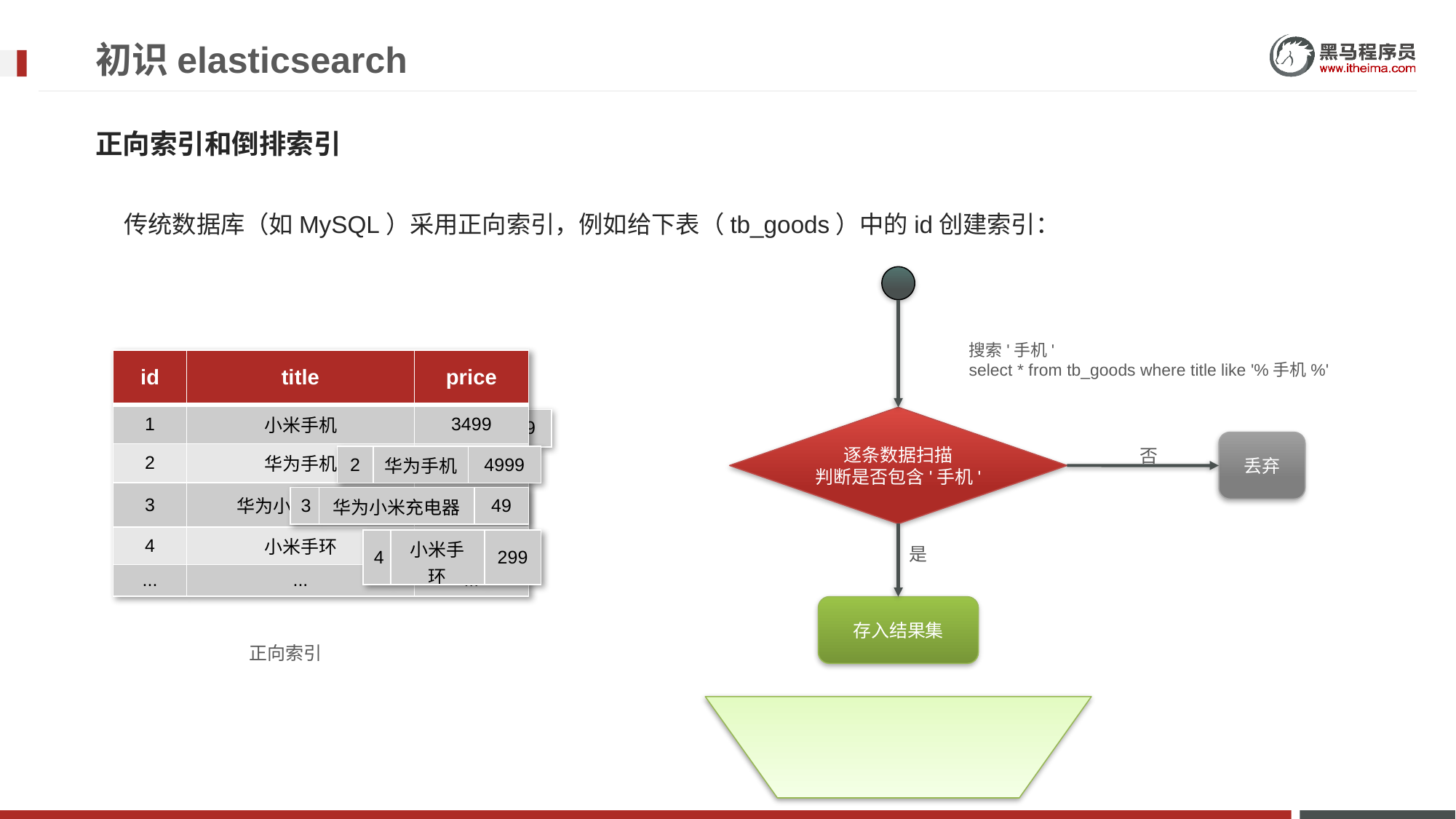

# 初识elasticsearch
正向索引和倒排索引
传统数据库（如MySQL）采用正向索引，例如给下表（tb_goods）中的id创建索引：

搜索'手机'
select * from tb_goods where title like '%手机%'
| id | title | price |
| --- | --- | --- |
| 1 | 小米手机 | 3499 |
| 2 | 华为手机 | 4999 |
| 3 | 华为小米充电器 | 49 |
| 4 | 小米手环 | 49 |
| ... | ... | ... |
逐条数据扫描
判断是否包含'手机'
| 1 | 小米手机 | 3499 |
| --- | --- | --- |
丢弃
否
| 2 | 华为手机 | 4999 |
| --- | --- | --- |
| 3 | 华为小米充电器 | 49 |
| --- | --- | --- |
| 4 | 小米手环 | 299 |
| --- | --- | --- |
是
存入结果集
正向索引